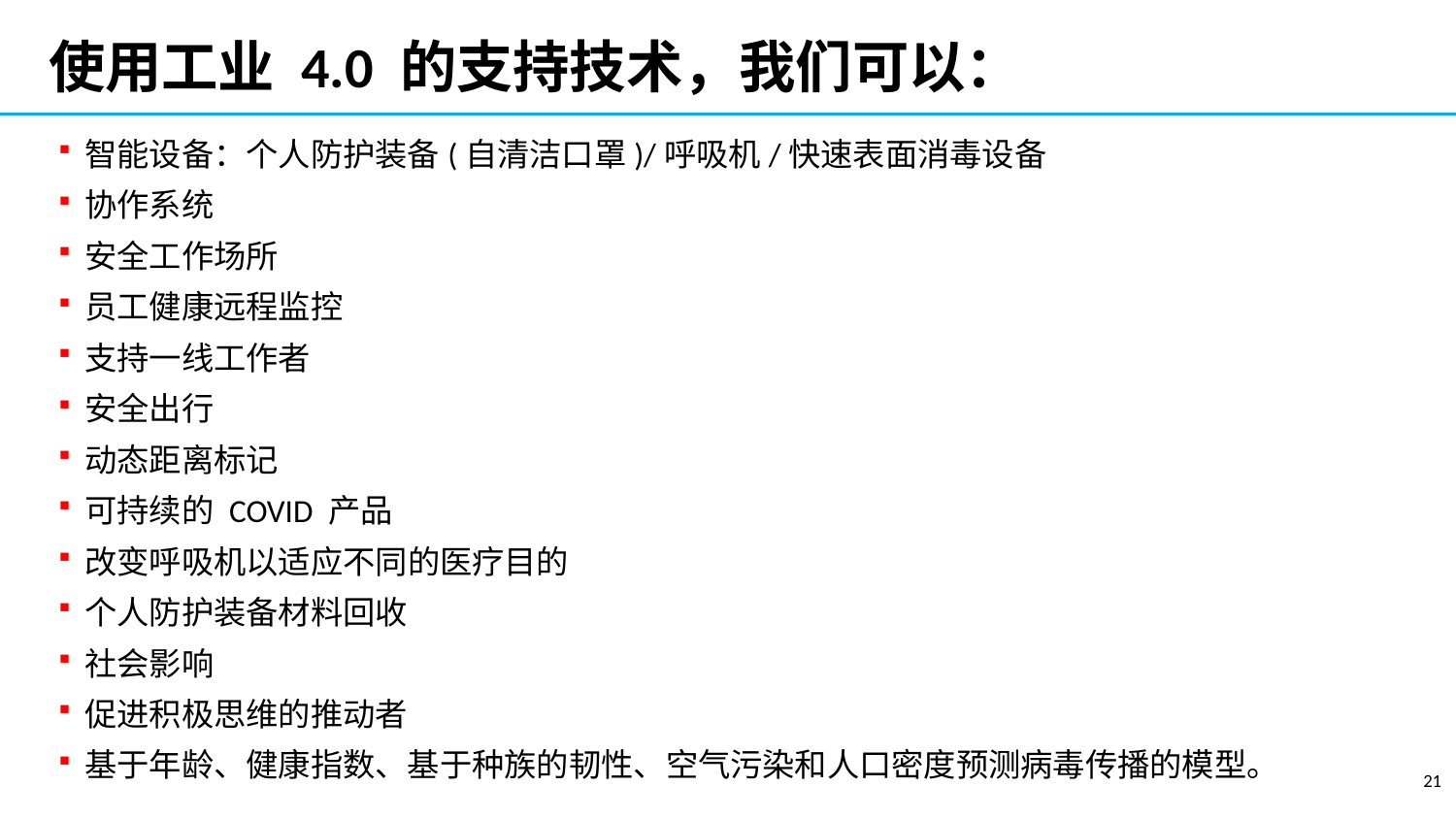

# 使用工业 4.0 的支持技术，我们可以：
智能设备：个人防护装备(自清洁口罩)/呼吸机/快速表面消毒设备
协作系统
安全工作场所
员工健康远程监控
支持一线工作者
安全出行
动态距离标记
可持续的 COVID 产品
改变呼吸机以适应不同的医疗目的
个人防护装备材料回收
社会影响
促进积极思维的推动者
基于年龄、健康指数、基于种族的韧性、空气污染和人口密度预测病毒传播的模型。

21